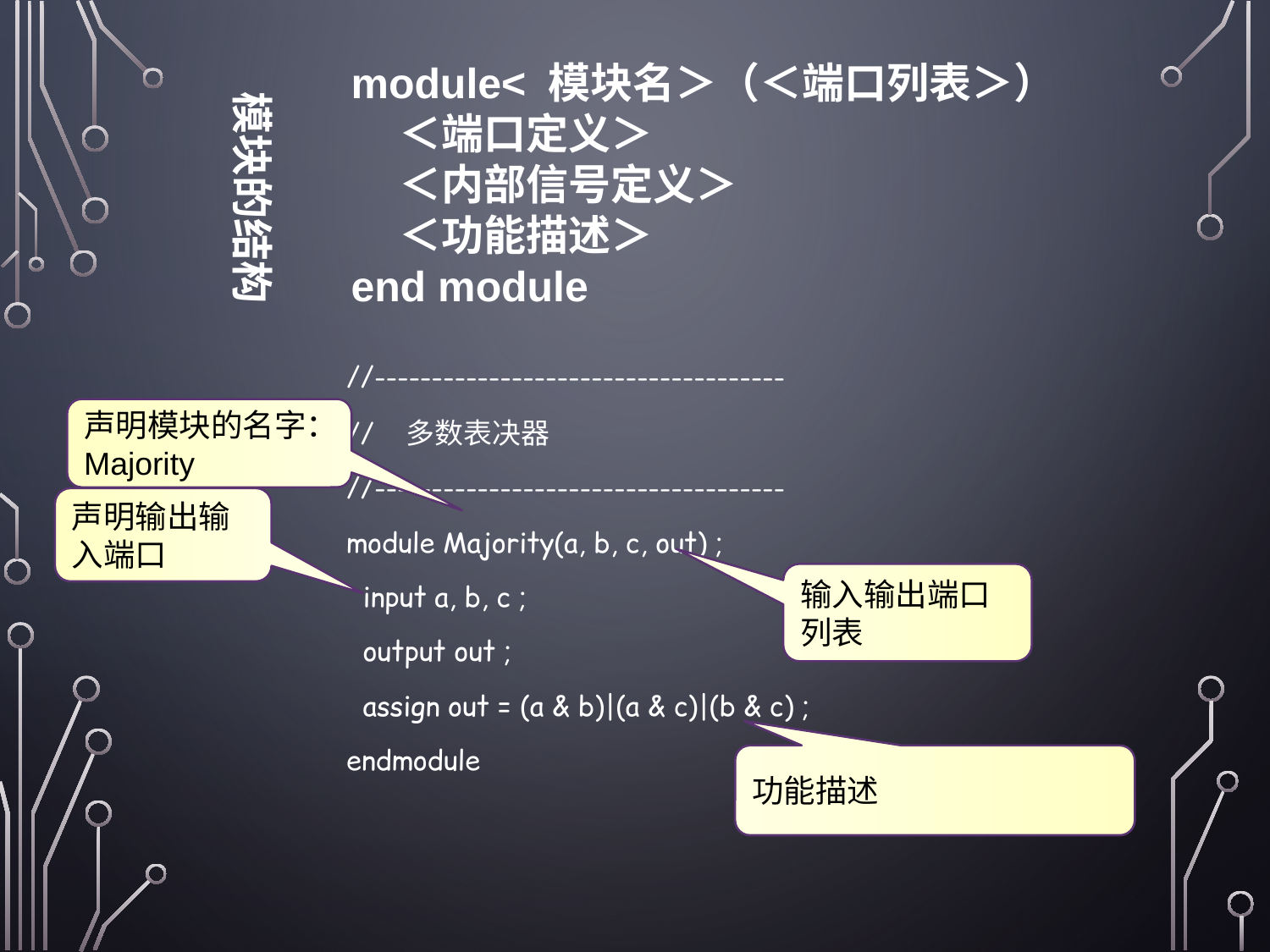

module< 模块名＞（＜端口列表＞）
    ＜端口定义＞
    ＜内部信号定义＞
    ＜功能描述＞
end module

模块的结构
//------------------------------------
//  多数表决器
//------------------------------------
module Majority(a, b, c, out) ;
  input a, b, c ;
  output out ;
  assign out = (a & b)|(a & c)|(b & c) ;
endmodule

声明模块的名字：Majority
声明输出输入端口
输入输出端口列表
功能描述